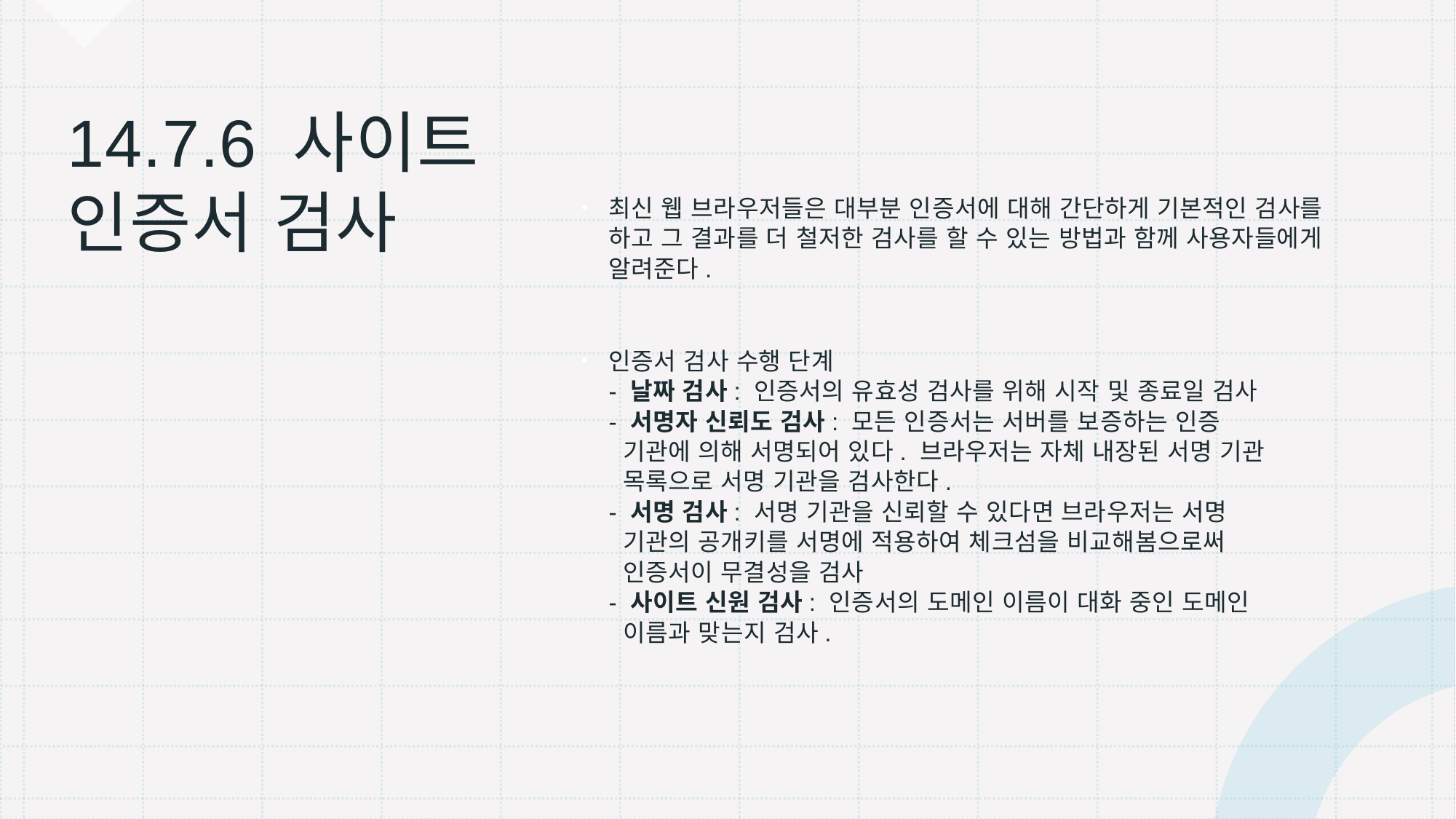

최신 웹 브라우저들은 대부분 인증서에 대해 간단하게 기본적인 검사를 하고 그 결과를 더 철저한 검사를 할 수 있는 방법과 함께 사용자들에게 알려준다.

인증서 검사 수행 단계
- 날짜 검사: 인증서의 유효성 검사를 위해 시작 및 종료일 검사
- 서명자 신뢰도 검사: 모든 인증서는 서버를 보증하는 인증
  기관에 의해 서명되어 있다. 브라우저는 자체 내장된 서명 기관
  목록으로 서명 기관을 검사한다.
- 서명 검사: 서명 기관을 신뢰할 수 있다면 브라우저는 서명
  기관의 공개키를 서명에 적용하여 체크섬을 비교해봄으로써
  인증서이 무결성을 검사
- 사이트 신원 검사: 인증서의 도메인 이름이 대화 중인 도메인
  이름과 맞는지 검사.
# 14.7.6 사이트 인증서 검사